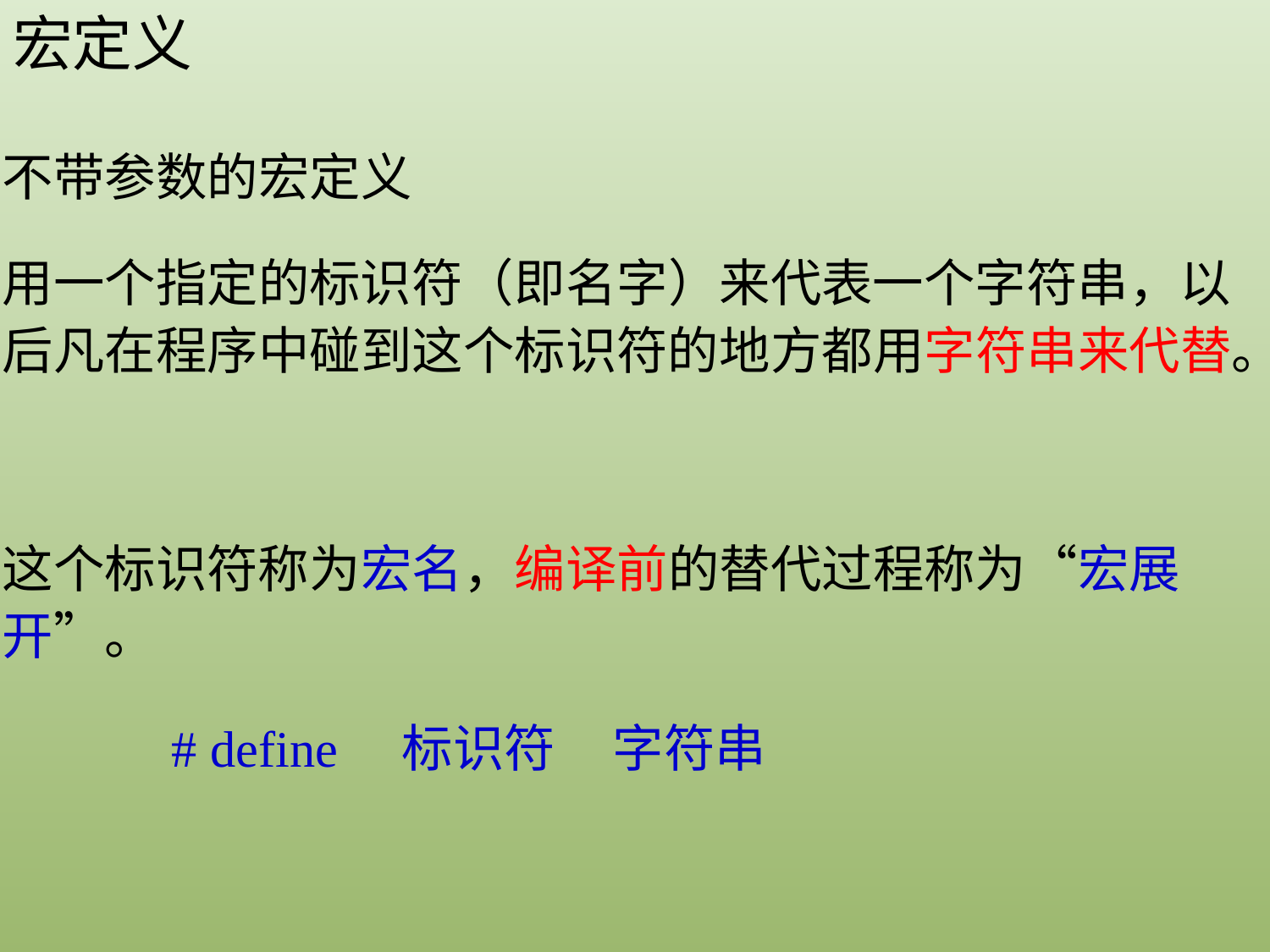

宏定义
不带参数的宏定义
用一个指定的标识符（即名字）来代表一个字符串，以后凡在程序中碰到这个标识符的地方都用字符串来代替。
这个标识符称为宏名，编译前的替代过程称为“宏展开”。
# define    标识符     字符串
258